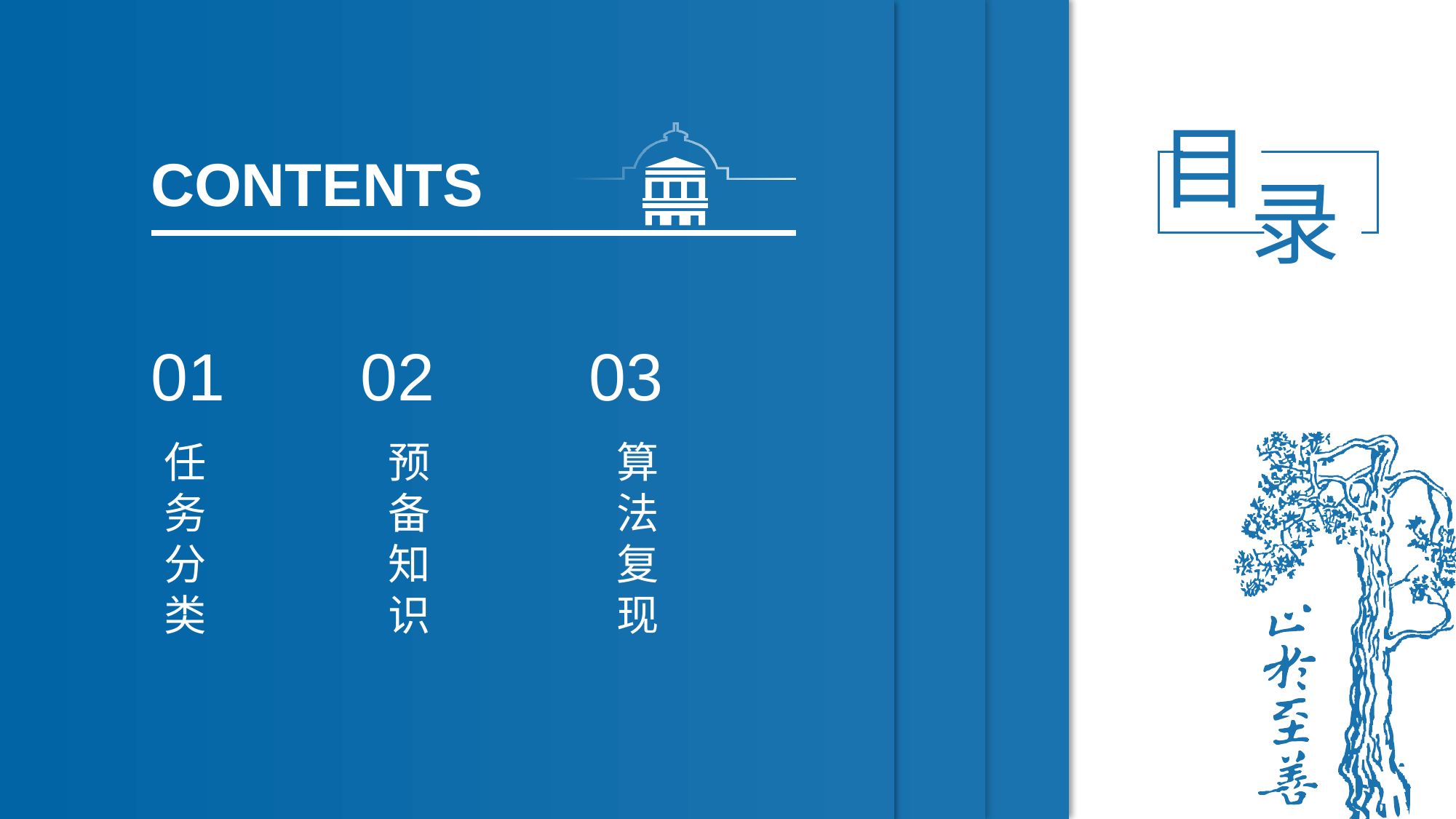

目

录

CONTENTS
03
算法复现
01
任务分类
02
预备知识